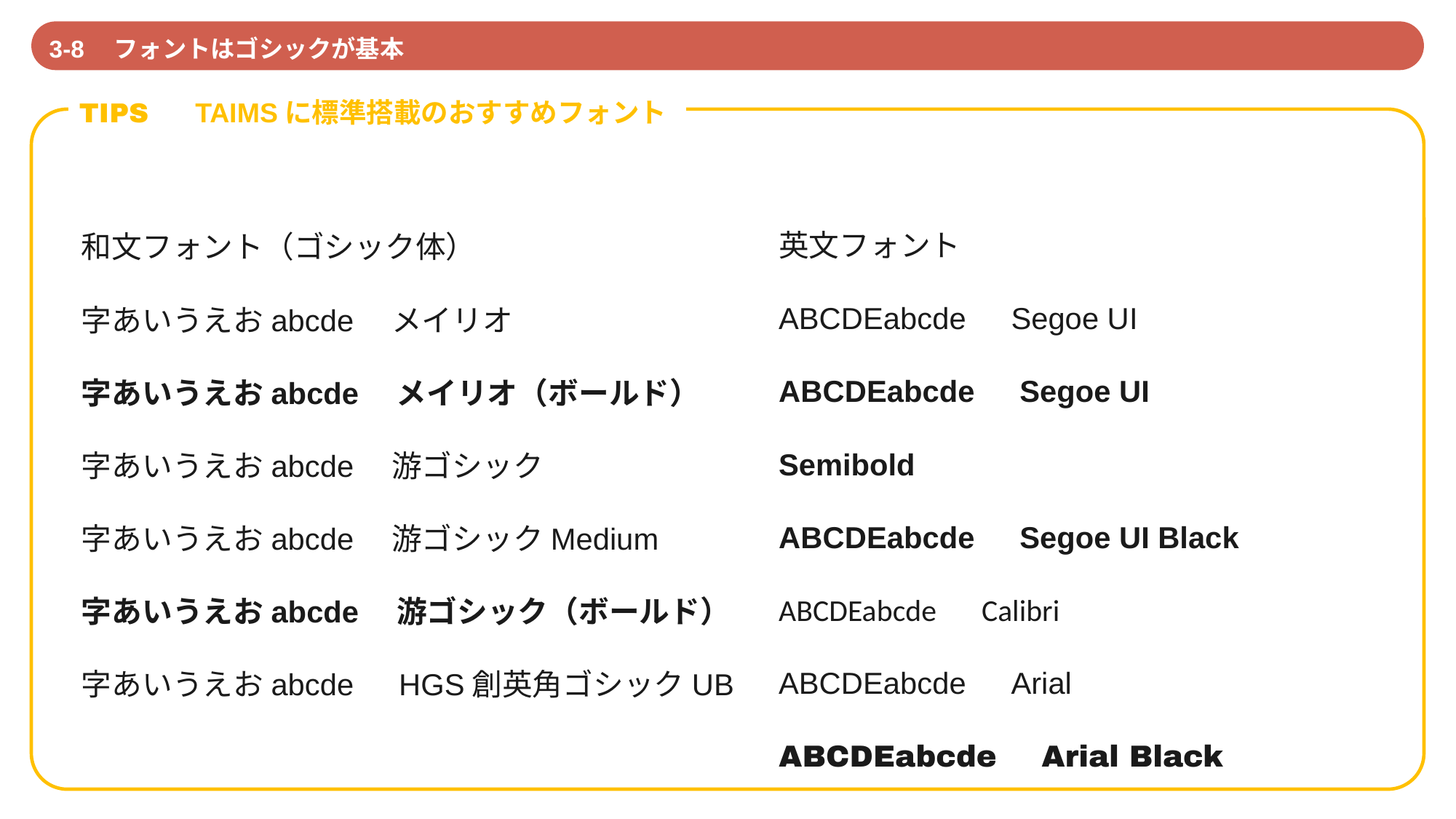

3-8　フォントはゴシックが基本
TIPS　 TAIMSに標準搭載のおすすめフォント

英文フォント
ABCDEabcde　Segoe UI
ABCDEabcde　Segoe UI Semibold
ABCDEabcde　Segoe UI Black
ABCDEabcde　Calibri
ABCDEabcde　Arial
ABCDEabcde　Arial Black
和文フォント（ゴシック体）
字あいうえおabcde　メイリオ
字あいうえおabcde　メイリオ（ボールド）
字あいうえおabcde　游ゴシック
字あいうえおabcde　游ゴシックMedium
字あいうえおabcde　游ゴシック（ボールド）
字あいうえおabcde　HGS創英角ゴシックUB